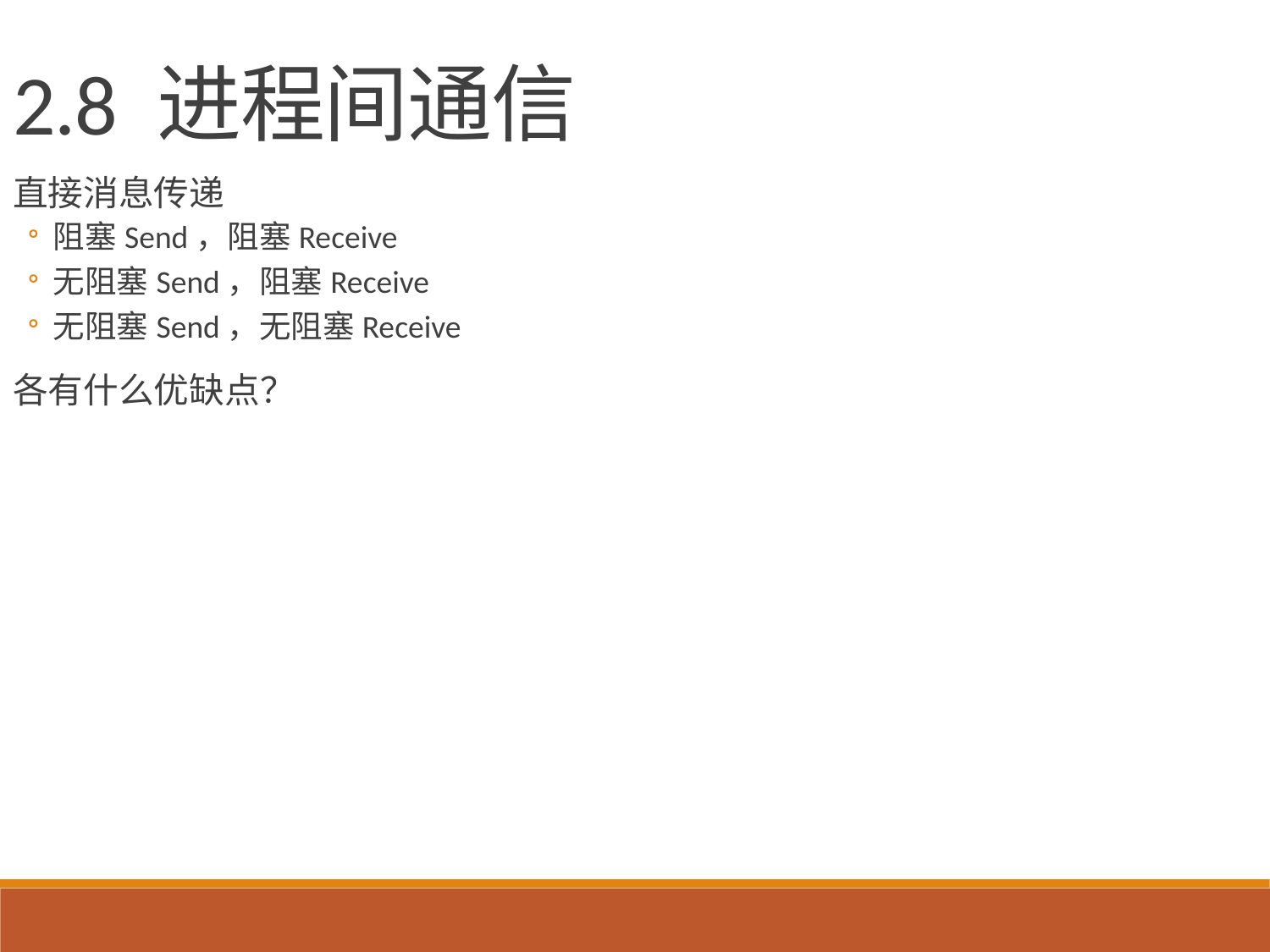

2.8 进程间通信
直接消息传递
阻塞Send，阻塞Receive
无阻塞Send，阻塞Receive
无阻塞Send，无阻塞Receive
各有什么优缺点？